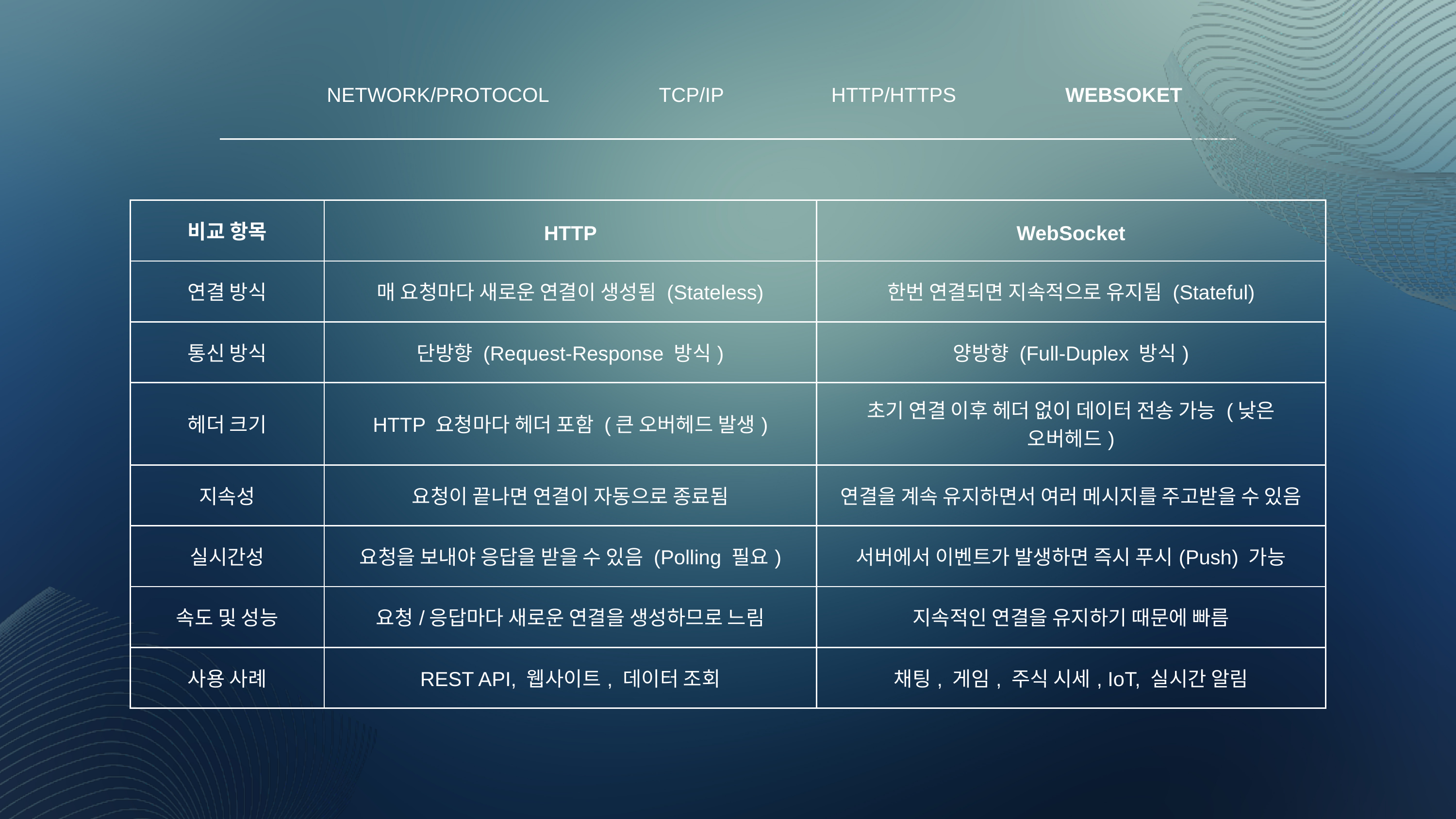

NETWORK/PROTOCOL
TCP/IP
HTTP/HTTPS
WEBSOKET

| 비교 항목 | HTTP | WebSocket |
| --- | --- | --- |
| 연결 방식 | 매 요청마다 새로운 연결이 생성됨 (Stateless) | 한번 연결되면 지속적으로 유지됨 (Stateful) |
| 통신 방식 | 단방향 (Request-Response 방식) | 양방향 (Full-Duplex 방식) |
| 헤더 크기 | HTTP 요청마다 헤더 포함 (큰 오버헤드 발생) | 초기 연결 이후 헤더 없이 데이터 전송 가능 (낮은 오버헤드) |
| 지속성 | 요청이 끝나면 연결이 자동으로 종료됨 | 연결을 계속 유지하면서 여러 메시지를 주고받을 수 있음 |
| 실시간성 | 요청을 보내야 응답을 받을 수 있음 (Polling 필요) | 서버에서 이벤트가 발생하면 즉시 푸시(Push) 가능 |
| 속도 및 성능 | 요청/응답마다 새로운 연결을 생성하므로 느림 | 지속적인 연결을 유지하기 때문에 빠름 |
| 사용 사례 | REST API, 웹사이트, 데이터 조회 | 채팅, 게임, 주식 시세, IoT, 실시간 알림 |